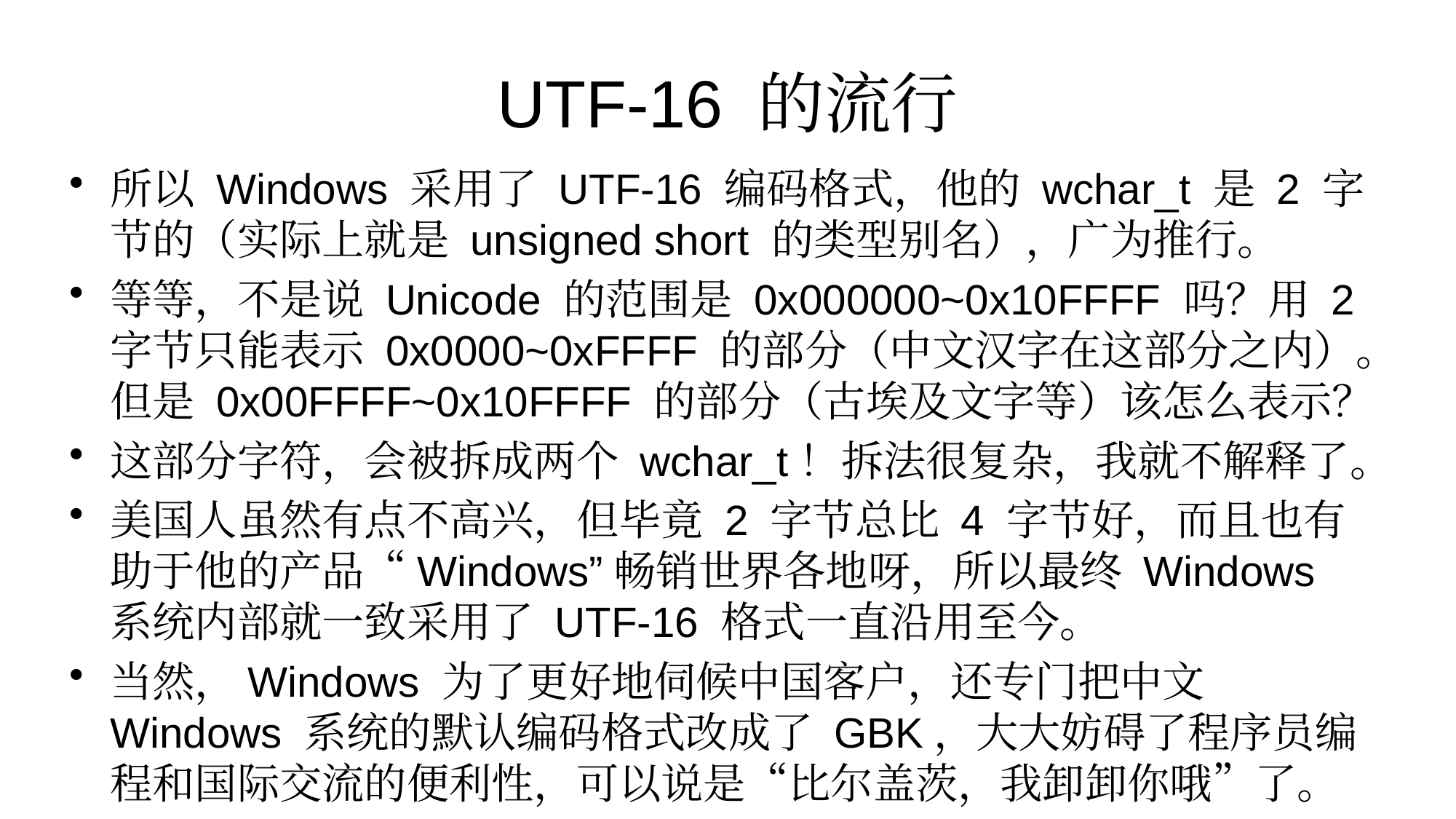

# UTF-16 的流行
所以 Windows 采用了 UTF-16 编码格式，他的 wchar_t 是 2 字节的（实际上就是 unsigned short 的类型别名），广为推行。
等等，不是说 Unicode 的范围是 0x000000~0x10FFFF 吗？用 2 字节只能表示 0x0000~0xFFFF 的部分（中文汉字在这部分之内）。但是 0x00FFFF~0x10FFFF 的部分（古埃及文字等）该怎么表示？
这部分字符，会被拆成两个 wchar_t！拆法很复杂，我就不解释了。
美国人虽然有点不高兴，但毕竟 2 字节总比 4 字节好，而且也有助于他的产品“Windows”畅销世界各地呀，所以最终 Windows 系统内部就一致采用了 UTF-16 格式一直沿用至今。
当然，Windows 为了更好地伺候中国客户，还专门把中文 Windows 系统的默认编码格式改成了 GBK，大大妨碍了程序员编程和国际交流的便利性，可以说是“比尔盖茨，我卸卸你哦”了。